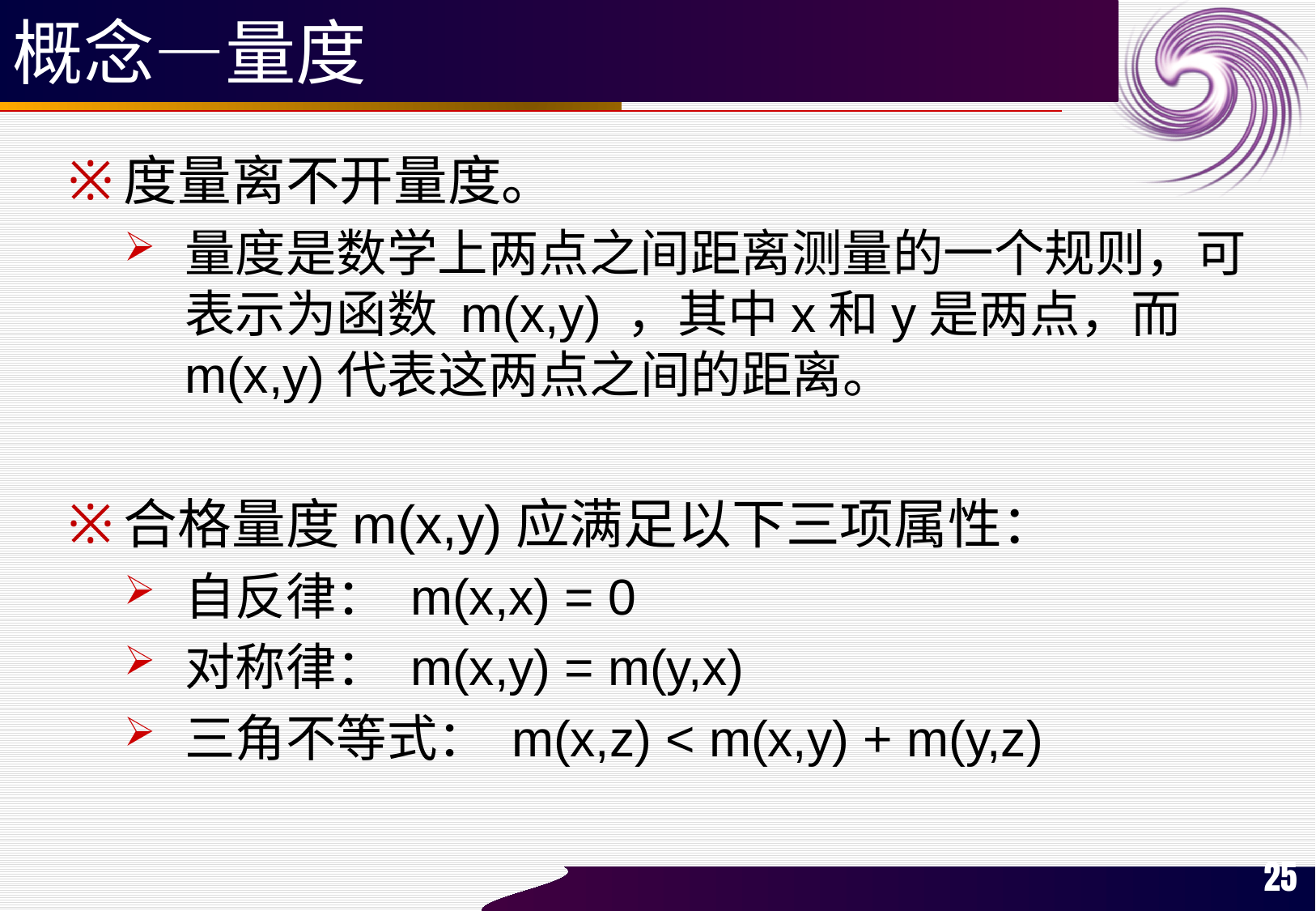

# 概念—量度
度量离不开量度。
量度是数学上两点之间距离测量的一个规则，可表示为函数 m(x,y) ，其中x和y是两点，而m(x,y)代表这两点之间的距离。

合格量度m(x,y)应满足以下三项属性：
自反律： m(x,x) = 0
对称律： m(x,y) = m(y,x)
三角不等式： m(x,z) < m(x,y) + m(y,z)
25